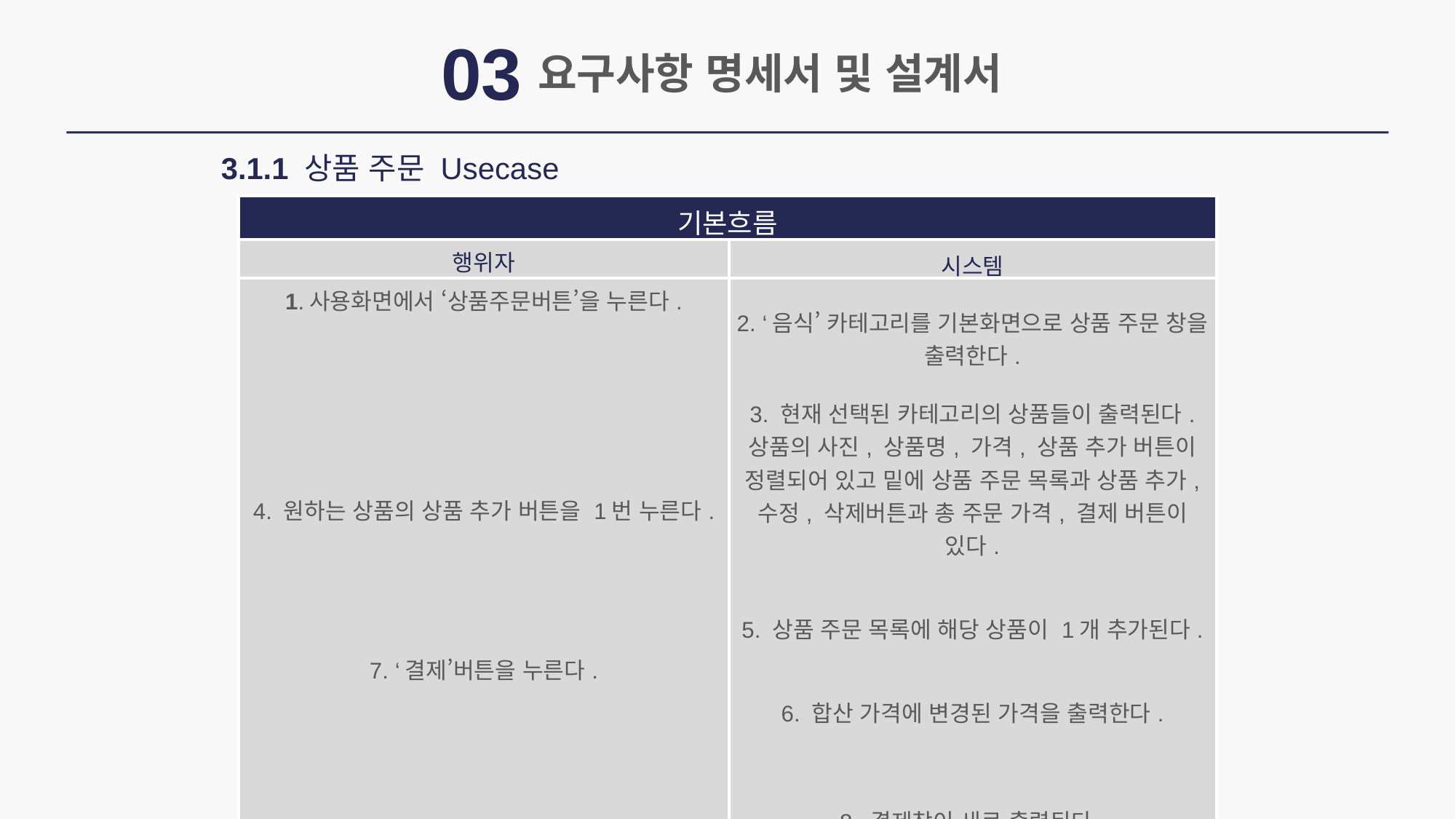

03
요구사항 명세서 및 설계서

3.1.1 상품 주문 Usecase
| 기본흐름 | 입력 값 |
| --- | --- |
| 행위자 | 시스템 |
| 1.사용화면에서 ‘상품주문버튼’을 누른다. 4. 원하는 상품의 상품 추가 버튼을 1번 누른다. 7. ‘결제’버튼을 누른다. | 2. ‘음식’ 카테고리를 기본화면으로 상품 주문 창을 출력한다. 3. 현재 선택된 카테고리의 상품들이 출력된다. 상품의 사진, 상품명, 가격, 상품 추가 버튼이 정렬되어 있고 밑에 상품 주문 목록과 상품 추가, 수정, 삭제버튼과 총 주문 가격, 결제 버튼이 있다. 5. 상품 주문 목록에 해당 상품이 1개 추가된다. 6. 합산 가격에 변경된 가격을 출력한다. 8. 결제창이 새로 출력된다. |